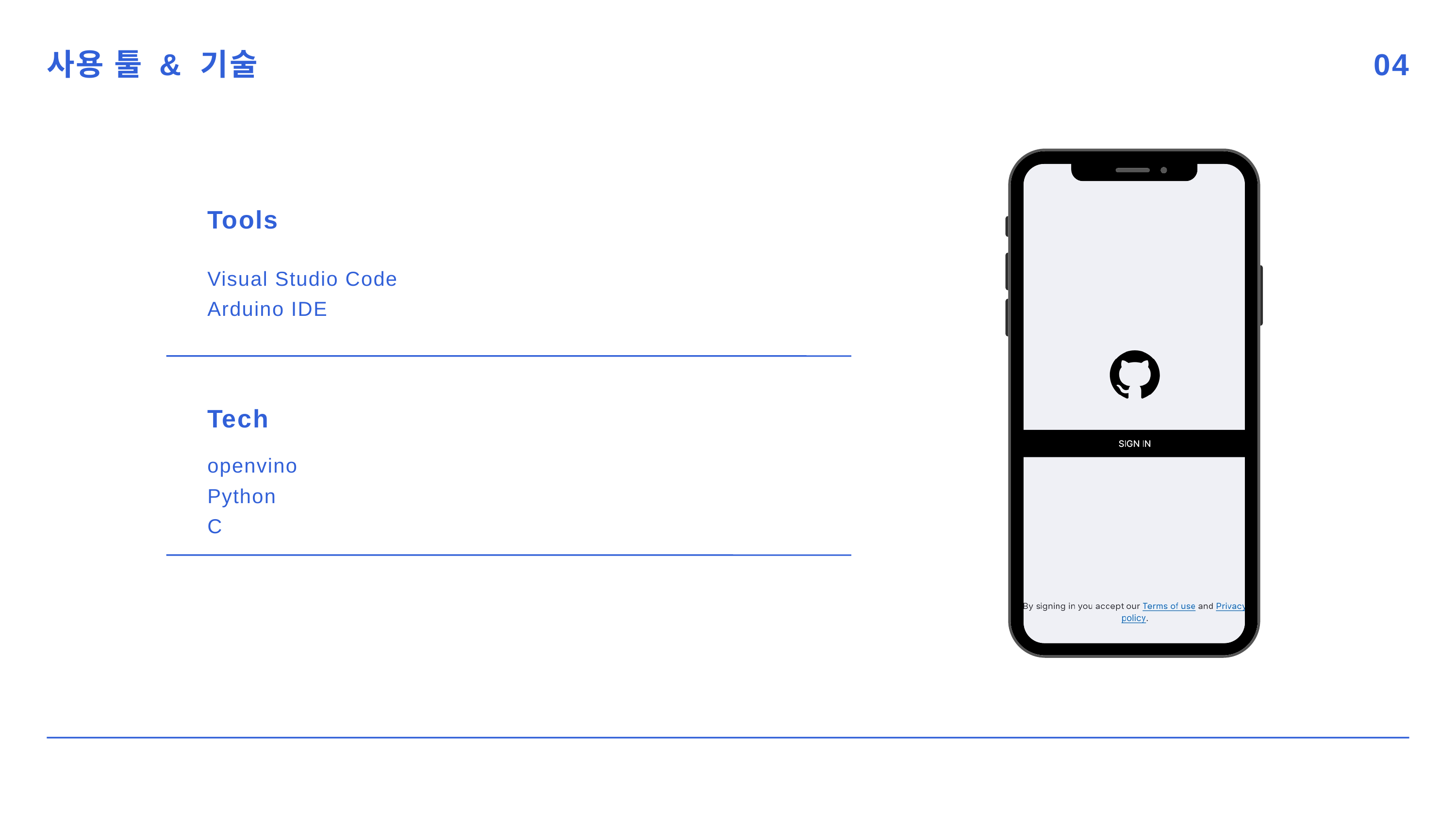

사용 툴 & 기술
04

Tools
Visual Studio Code
Arduino IDE

Tech
openvino
Python
C